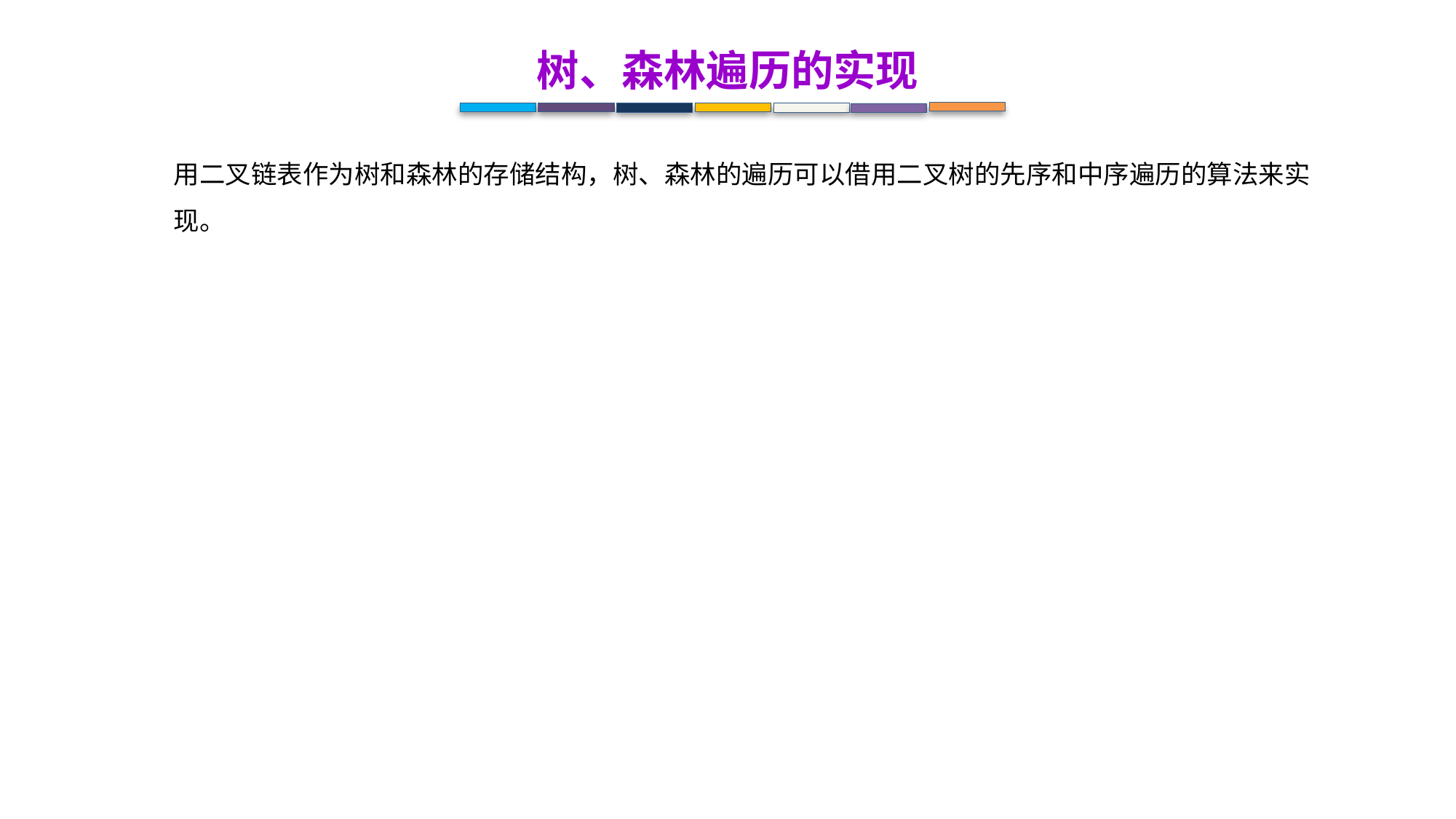

树、森林遍历的实现

用二叉链表作为树和森林的存储结构，树、森林的遍历可以借用二叉树的先序和中序遍历的算法来实现。